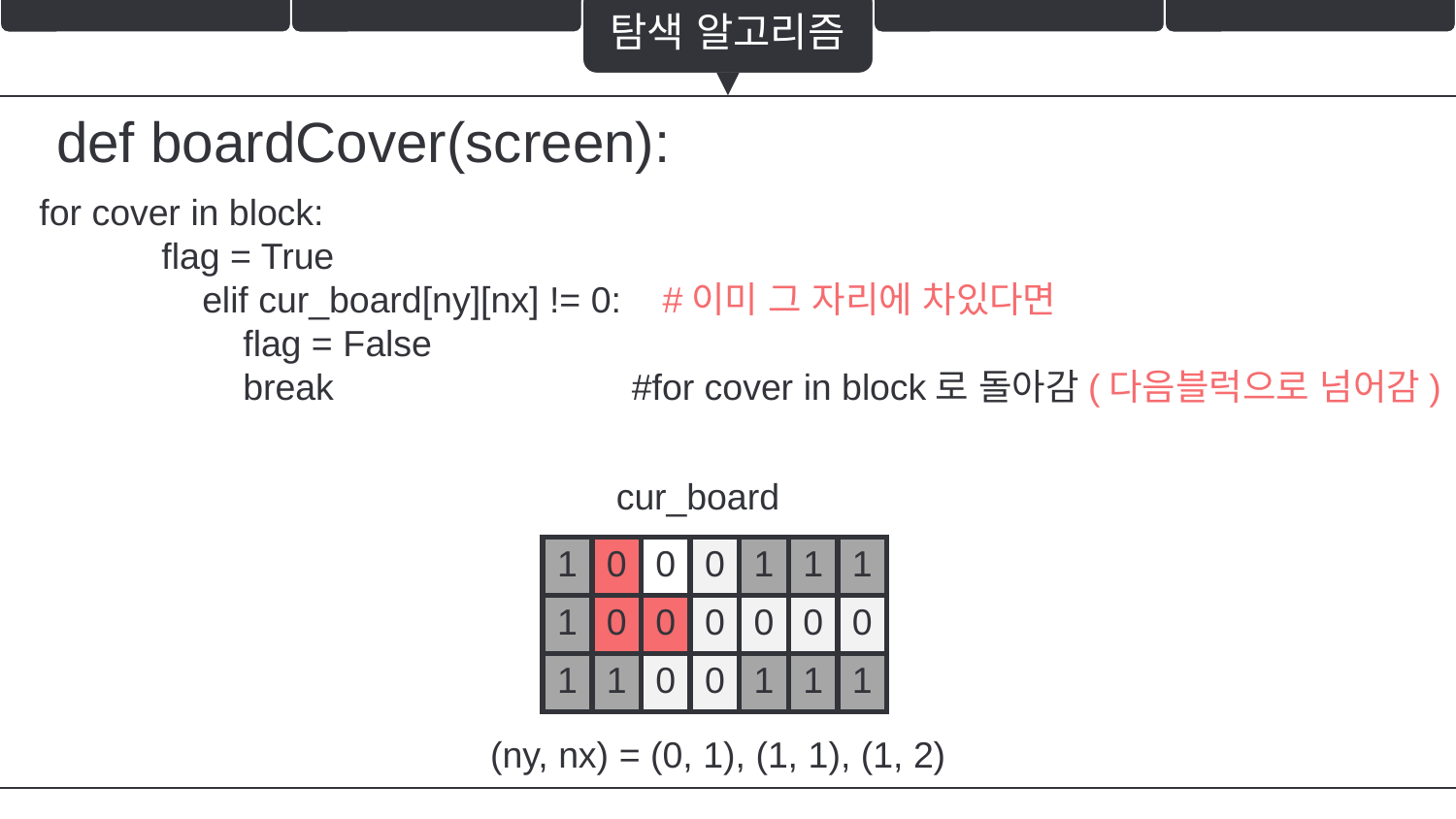

탐색 알고리즘
def boardCover(screen):
for cover in block:
            flag = True
                elif cur_board[ny][nx] != 0:    #이미 그 자리에 차있다면
                    flag = False
                    break		 #for cover in block로 돌아감(다음블럭으로 넘어감)
cur_board

| 1 | 0 | 0 | 0 | 1 | 1 | 1 |
| --- | --- | --- | --- | --- | --- | --- |
| 1 | 0 | 0 | 0 | 0 | 0 | 0 |
| 1 | 1 | 0 | 0 | 1 | 1 | 1 |
(ny, nx) = (0, 1), (1, 1), (1, 2)